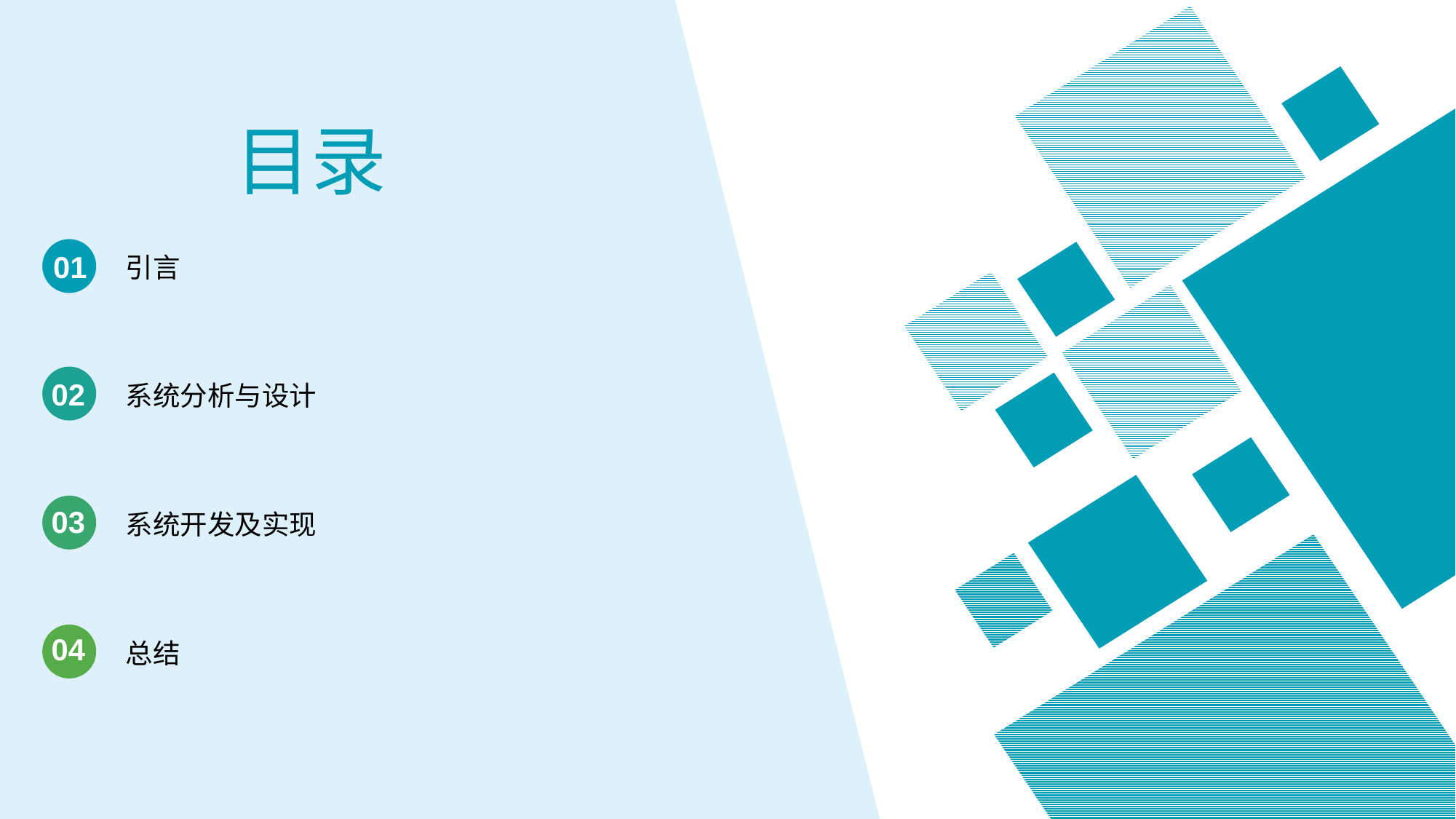

目录
引言

01
系统分析与设计

02
系统开发及实现

03
总结

04